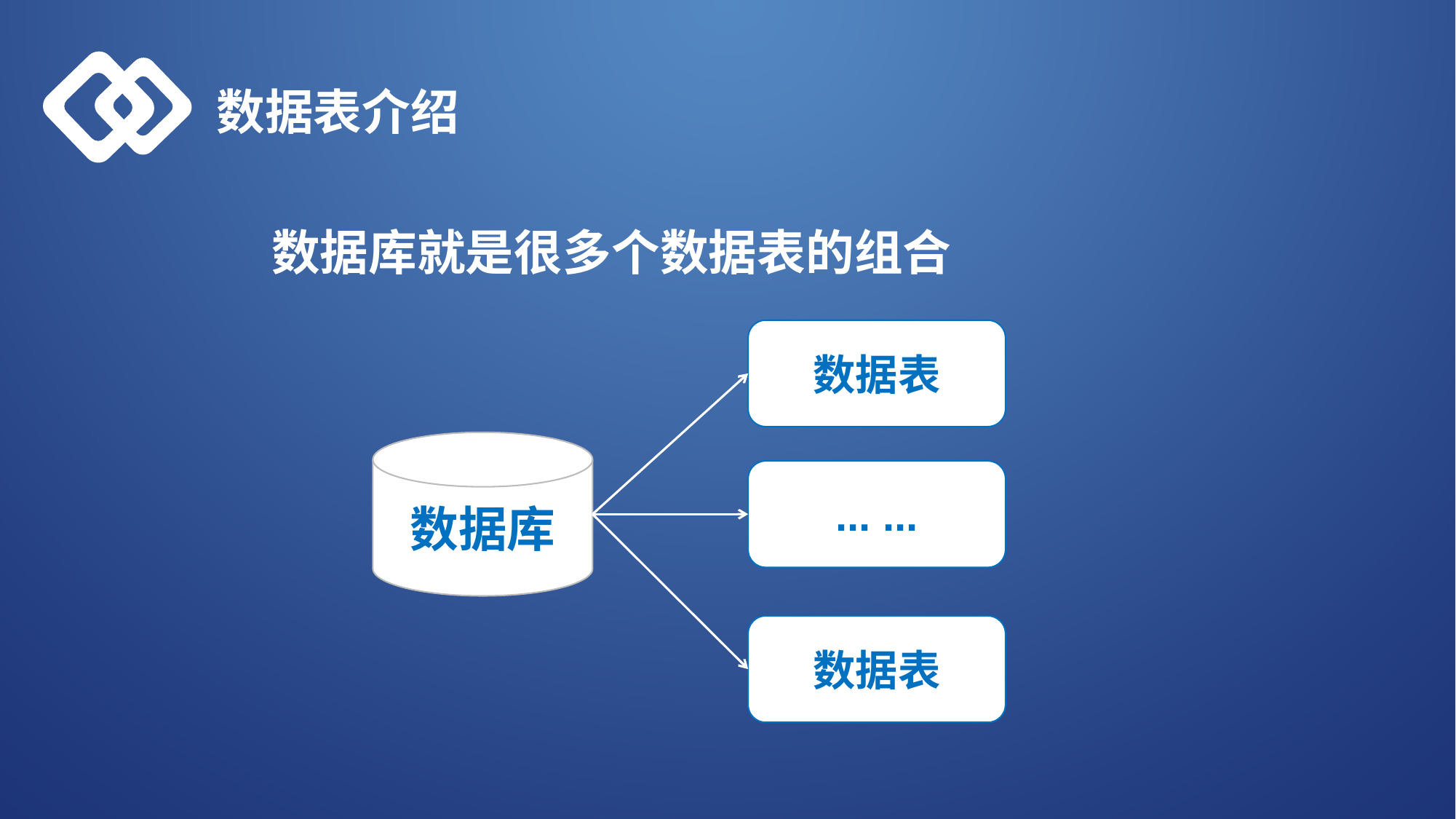

数据表介绍

数据库就是很多个数据表的组合
数据表
数据库
... ...
数据表